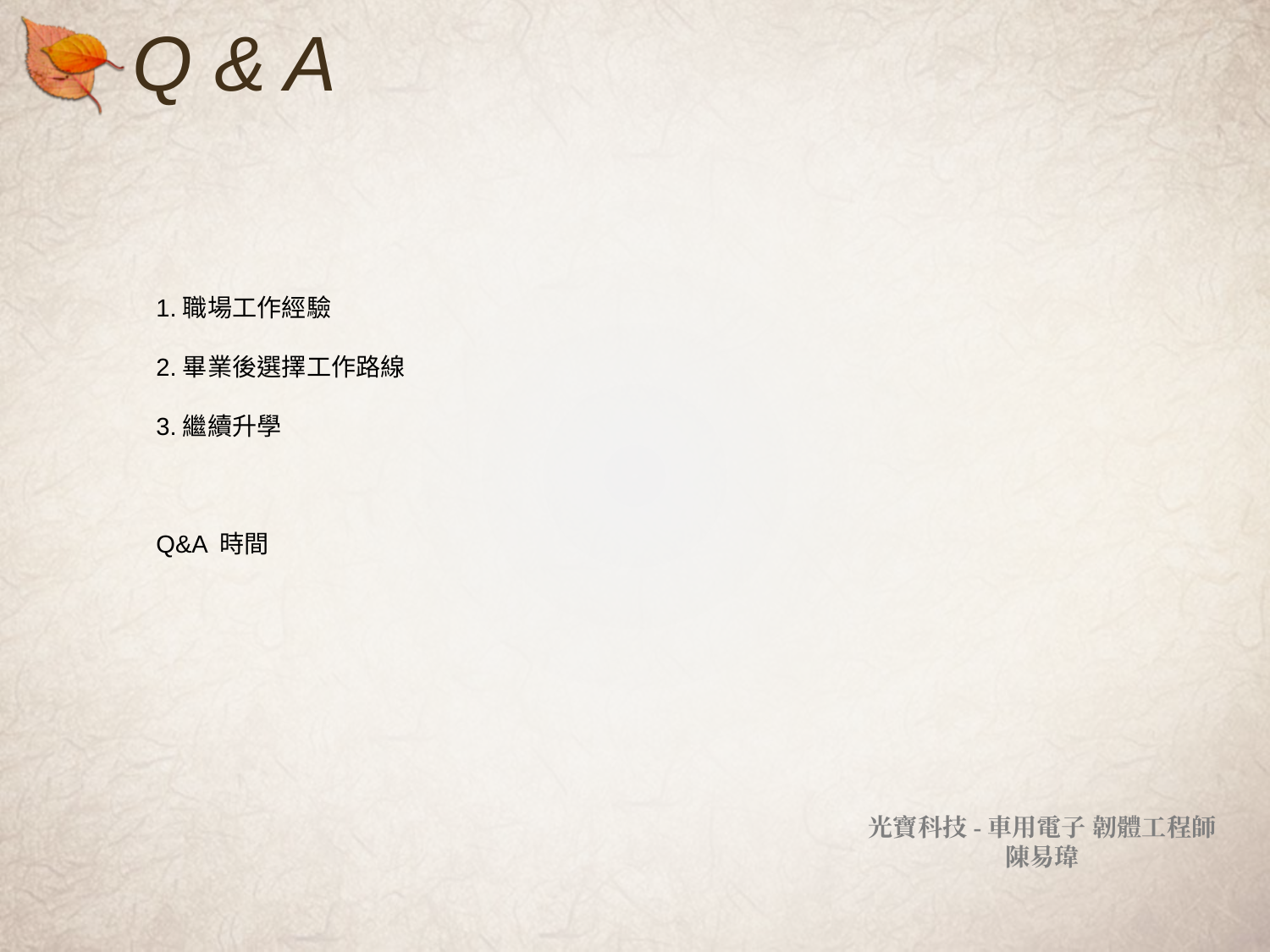

# Q & A
1.職場工作經驗

2.畢業後選擇工作路線

3.繼續升學

Q&A 時間
光寶科技-車用電子 韌體工程師
陳易瑋